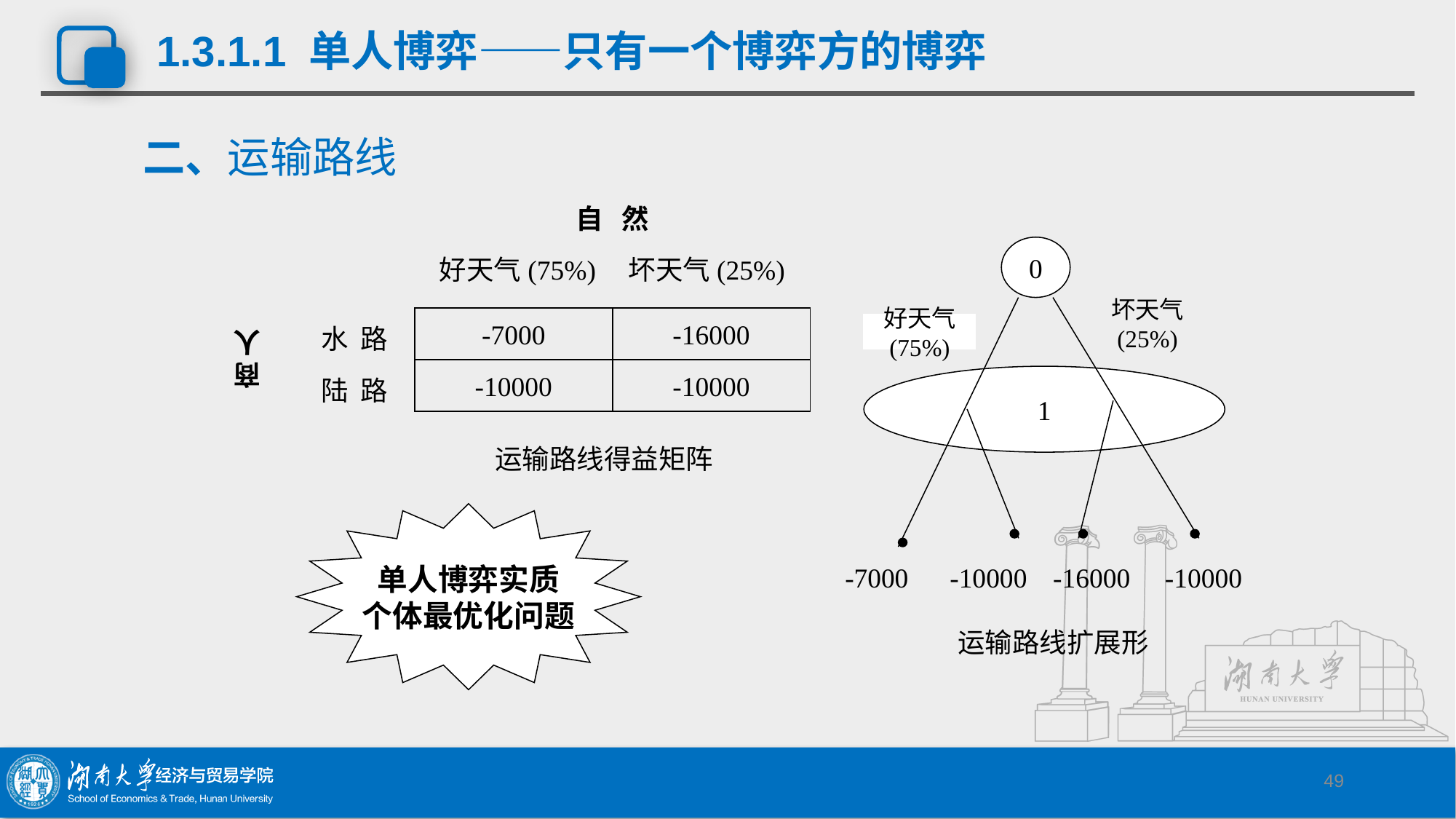

1.3.1.1 单人博弈——只有一个博弈方的博弈
# 二、运输路线
自   然
0
好天气(75%)
坏天气(25%)

坏天气
(25%)
-7000
-16000
好天气
(75%)
水  路
商
人
-10000
-10000
1
陆  路

运输路线得益矩阵
单人博弈实质
个体最优化问题

-7000
-10000
-16000
-10000
运输路线扩展形